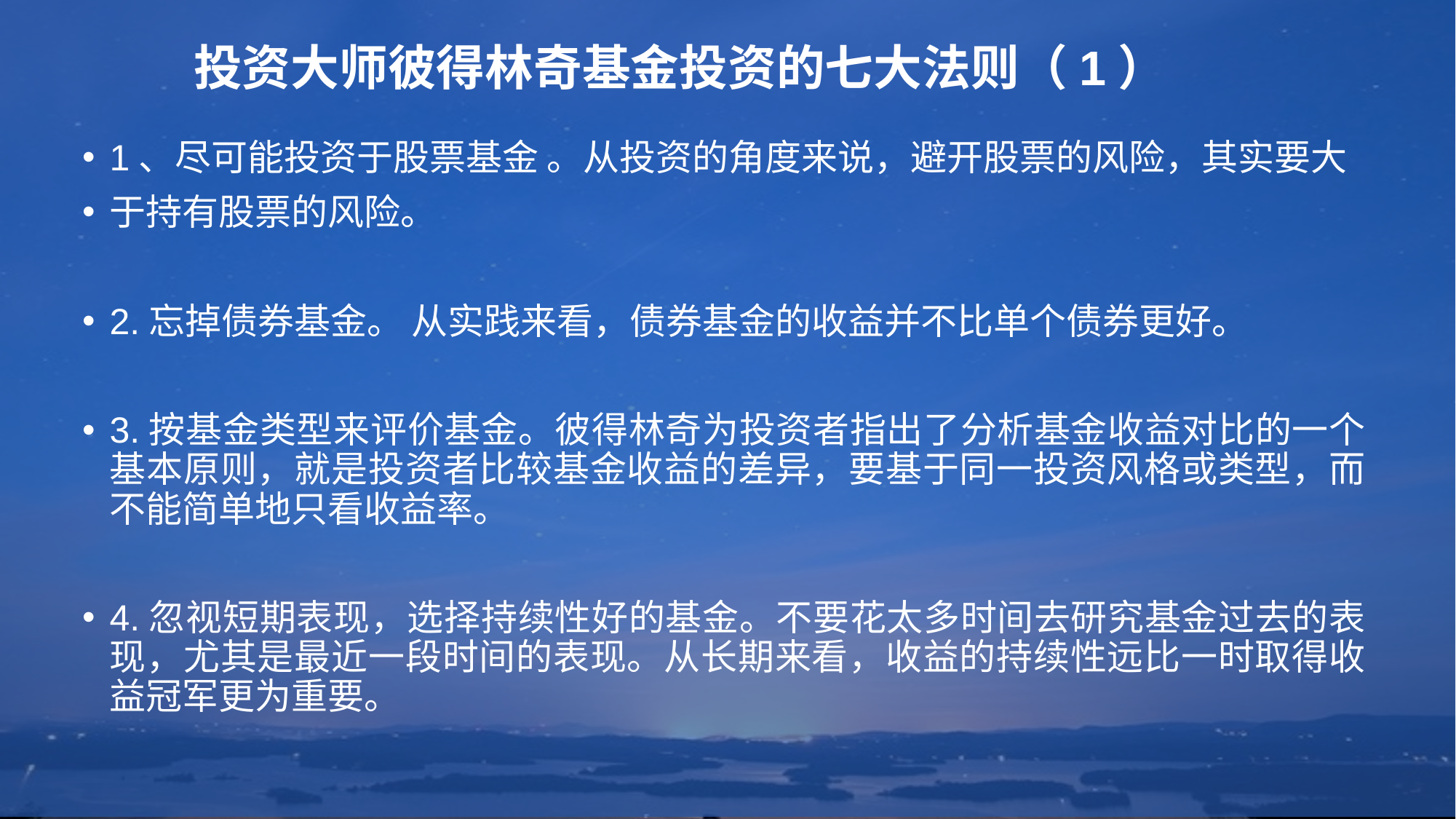

# 投资大师彼得林奇基金投资的七大法则（1）
1、尽可能投资于股票基金 。从投资的角度来说，避开股票的风险，其实要大
于持有股票的风险。

2.忘掉债券基金。 从实践来看，债券基金的收益并不比单个债券更好。

3.按基金类型来评价基金。彼得林奇为投资者指出了分析基金收益对比的一个基本原则，就是投资者比较基金收益的差异，要基于同一投资风格或类型，而不能简单地只看收益率。

4.忽视短期表现，选择持续性好的基金。不要花太多时间去研究基金过去的表现，尤其是最近一段时间的表现。从长期来看，收益的持续性远比一时取得收益冠军更为重要。